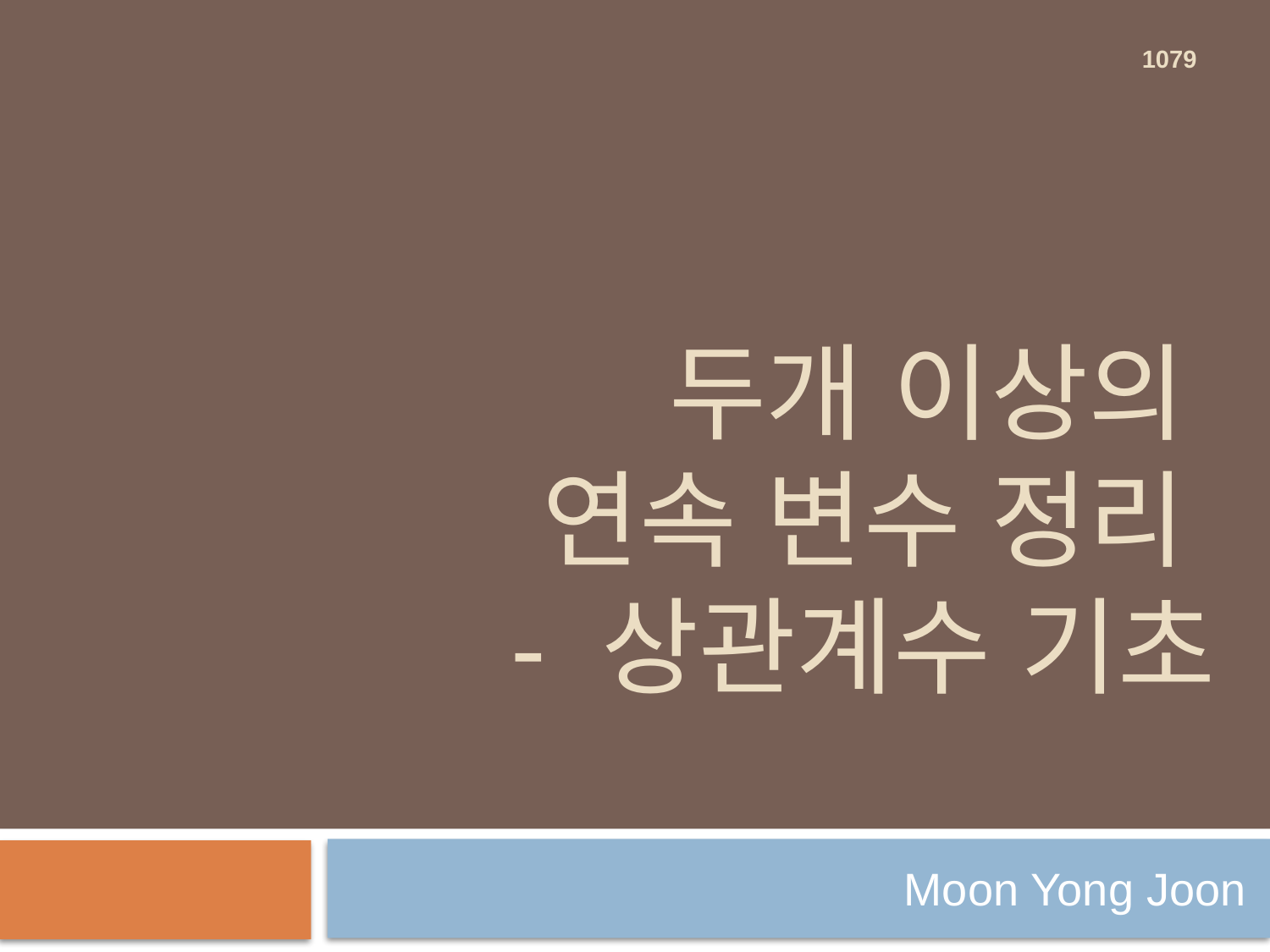

1079
# 두개 이상의 연속 변수 정리 - 상관계수 기초
Moon Yong Joon